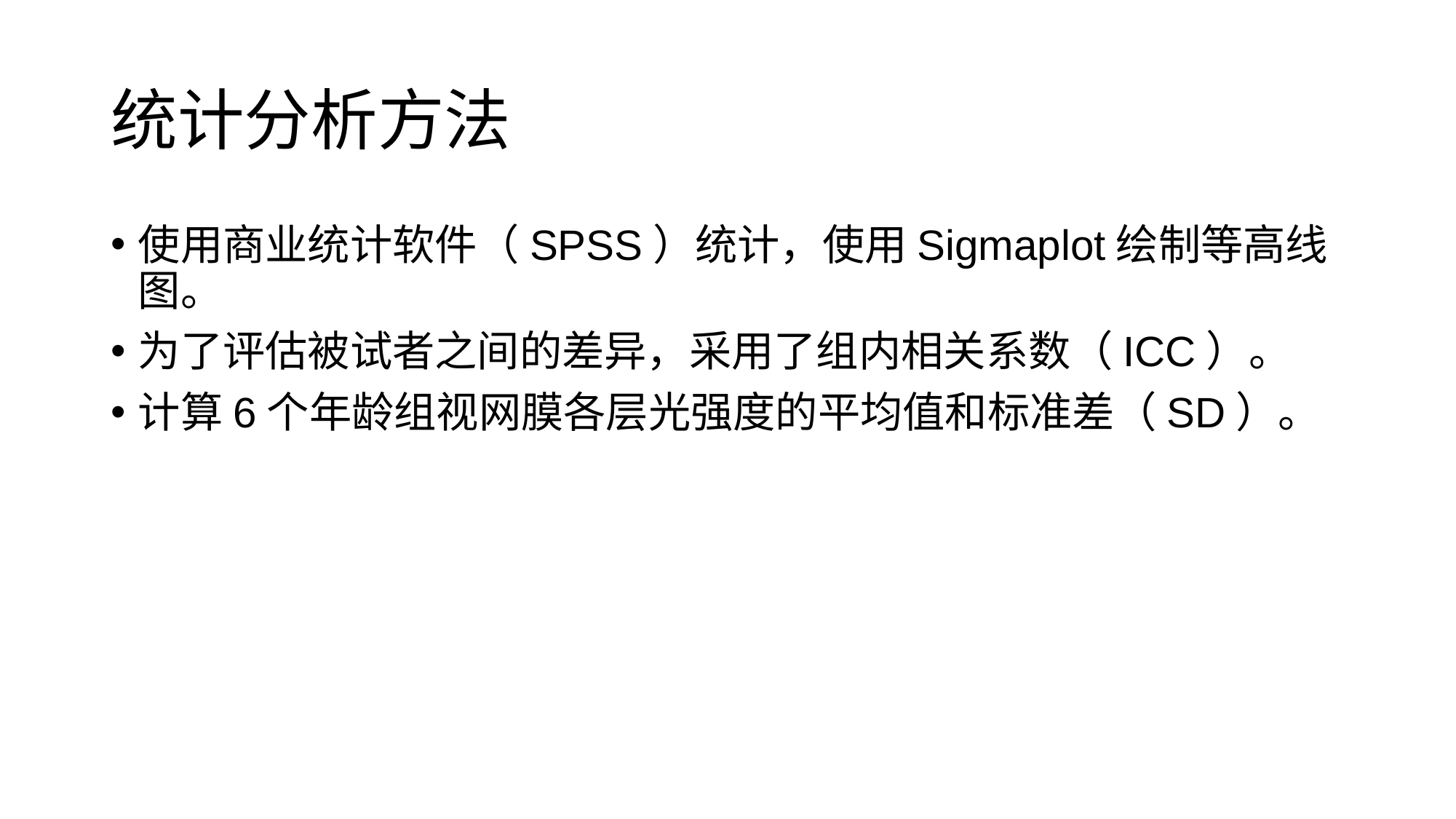

# 统计分析方法
使用商业统计软件（SPSS）统计，使用Sigmaplot绘制等高线图。
为了评估被试者之间的差异，采用了组内相关系数（ICC）。
计算6个年龄组视网膜各层光强度的平均值和标准差（SD）。